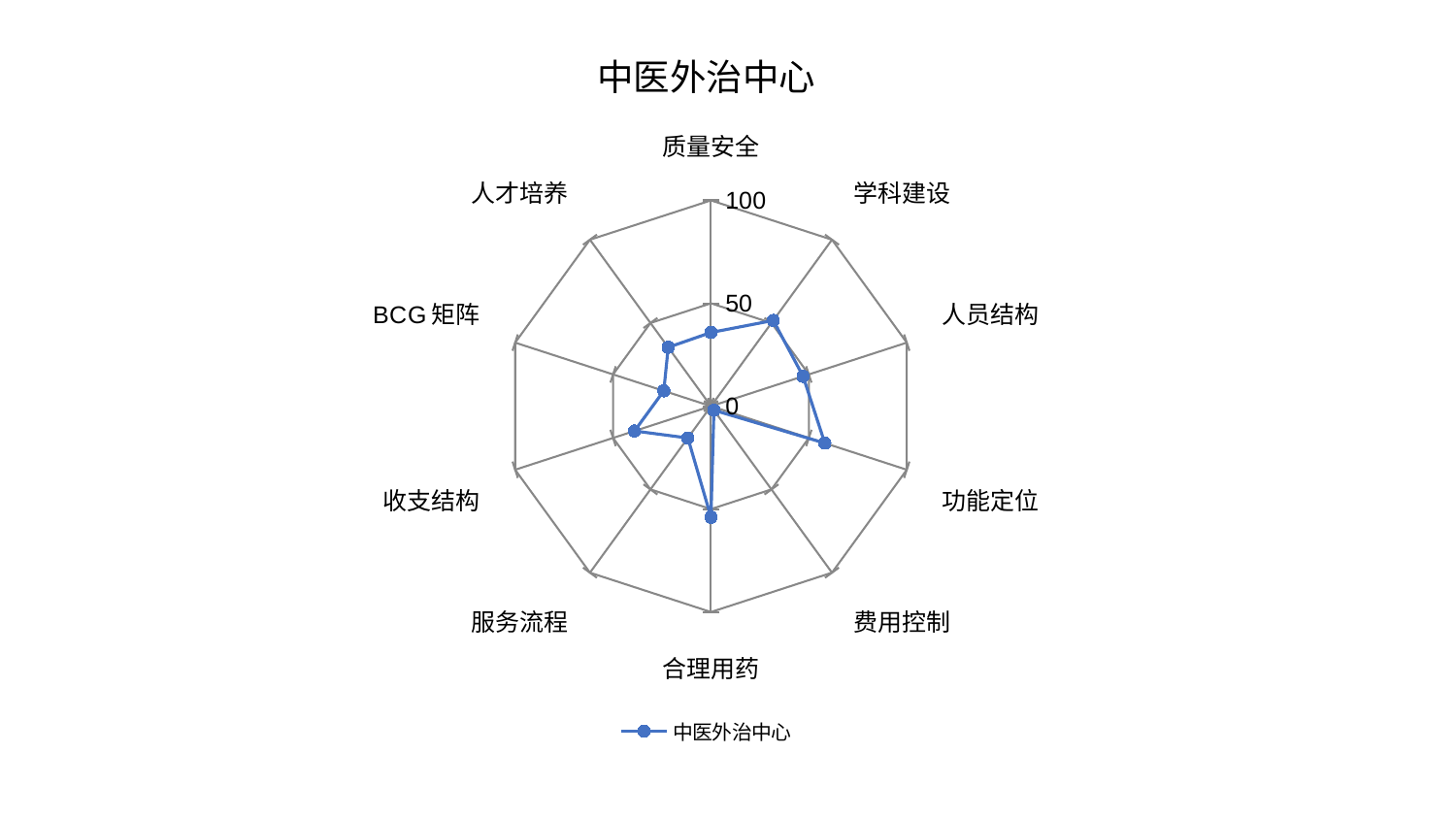

### Chart: 中医外治中心

| Category | 中医外治中心 |
|---|---|
| 质量安全 | 35.804465508894936 |
| 学科建设 | 51.500660308630266 |
| 人员结构 | 47.044826751510655 |
| 功能定位 | 58.143214780251654 |
| 费用控制 | 2.4184546790671915 |
| 合理用药 | 53.91468054362807 |
| 服务流程 | 19.12568884201861 |
| 收支结构 | 39.05398700458309 |
| BCG矩阵 | 24.111651227707604 |
| 人才培养 | 35.366283425200926 |
100